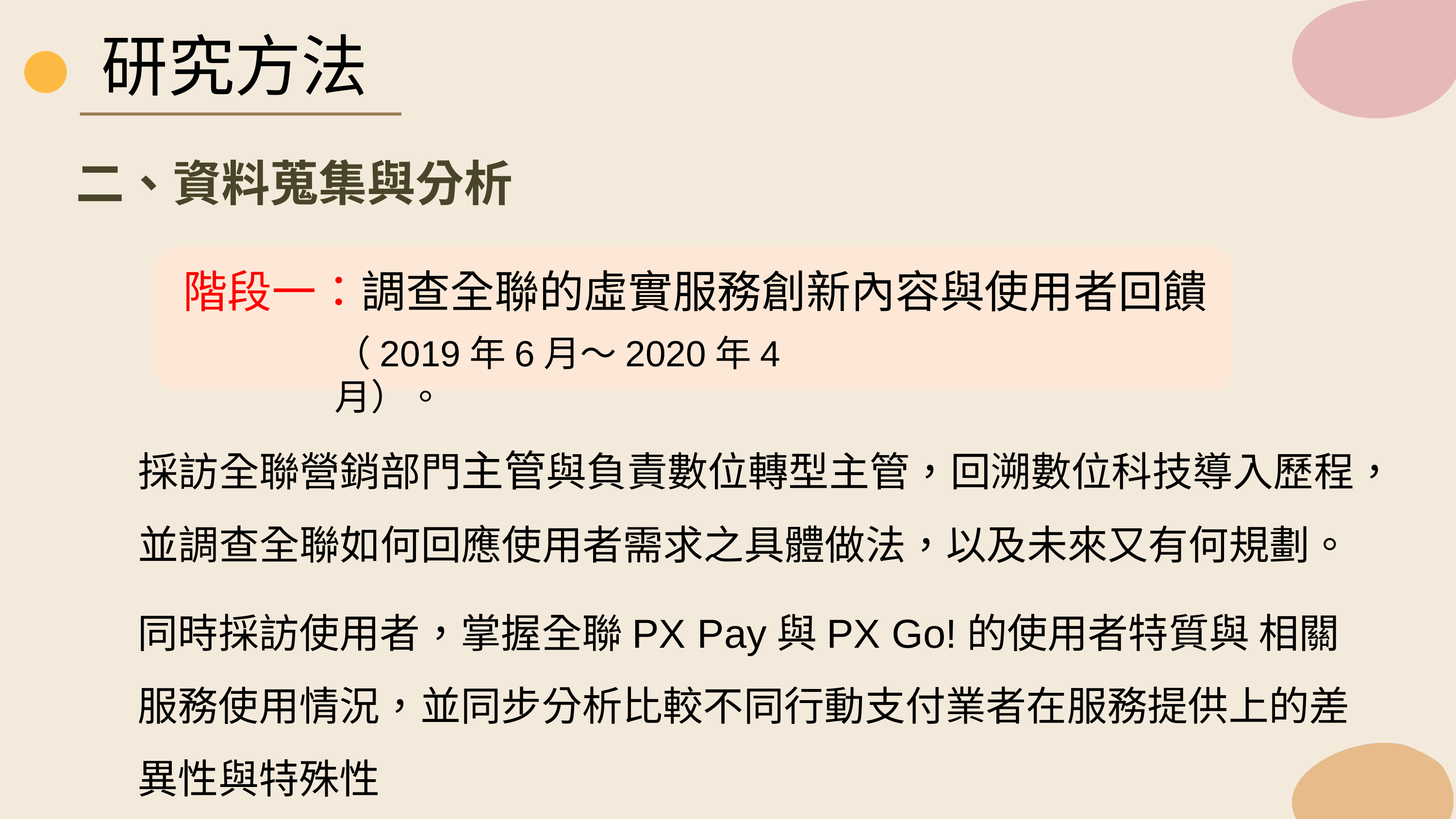

研究方法

二、資料蒐集與分析

階段一：調查全聯的虛實服務創新內容與使用者回饋
（2019年6月～2020年4月）。
採訪全聯營銷部門主管與負責數位轉型主管，回溯數位科技導入歷程，並調查全聯如何回應使用者需求之具體做法，以及未來又有何規劃。
同時採訪使用者，掌握全聯PX Pay與PX Go!的使用者特質與 相關服務使用情況，並同步分析比較不同行動支付業者在服務提供上的差異性與特殊性